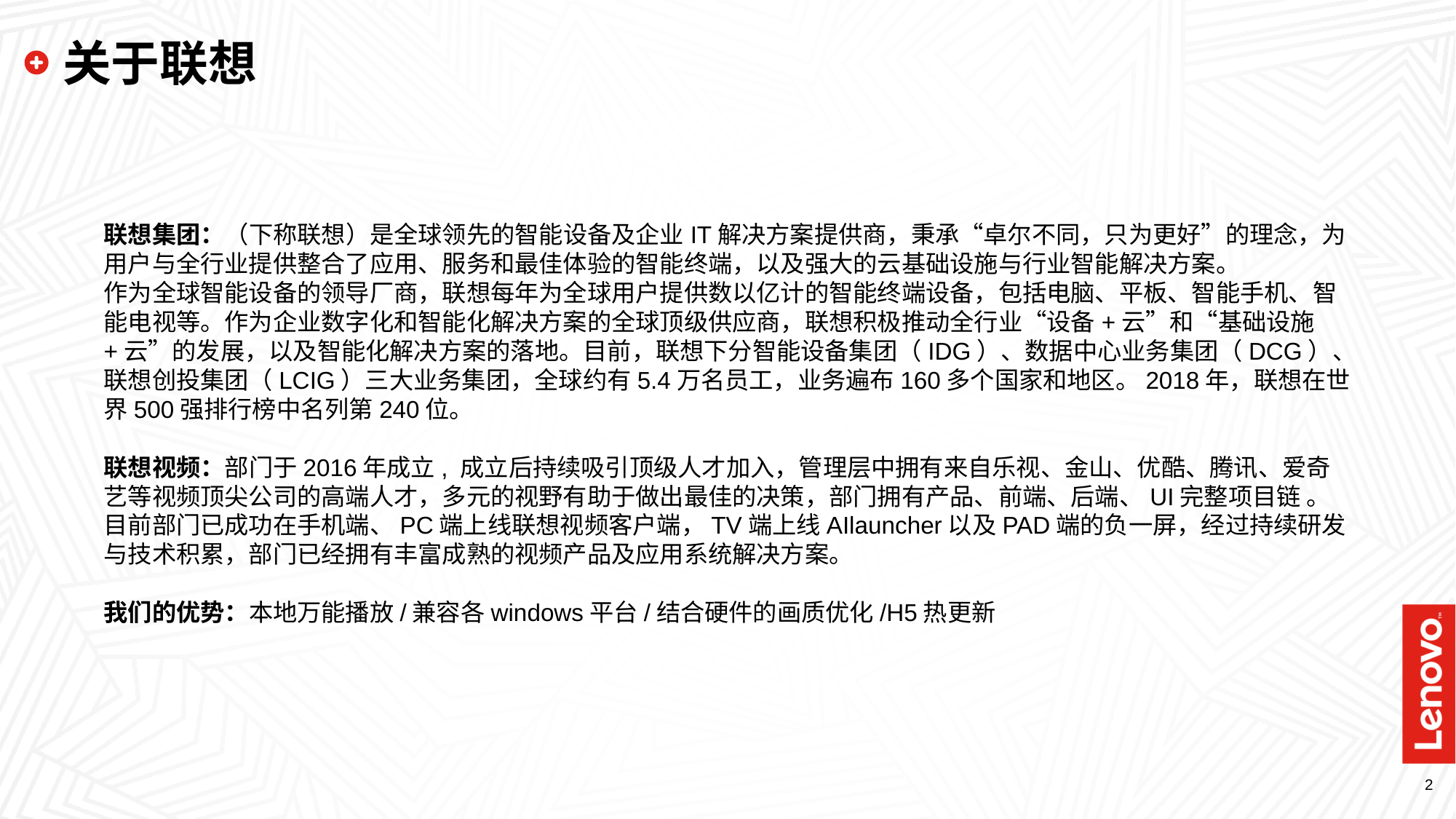

# 关于联想
联想集团：（下称联想）是全球领先的智能设备及企业IT解决方案提供商，秉承“卓尔不同，只为更好”的理念，为用户与全行业提供整合了应用、服务和最佳体验的智能终端，以及强大的云基础设施与行业智能解决方案。
作为全球智能设备的领导厂商，联想每年为全球用户提供数以亿计的智能终端设备，包括电脑、平板、智能手机、智能电视等。作为企业数字化和智能化解决方案的全球顶级供应商，联想积极推动全行业“设备+云”和“基础设施+云”的发展，以及智能化解决方案的落地。目前，联想下分智能设备集团（IDG）、数据中心业务集团（DCG）、联想创投集团（LCIG）三大业务集团，全球约有5.4万名员工，业务遍布160多个国家和地区。2018年，联想在世界500强排行榜中名列第240位。

联想视频：部门于2016年成立, 成立后持续吸引顶级人才加入，管理层中拥有来自乐视、金山、优酷、腾讯、爱奇艺等视频顶尖公司的高端人才，多元的视野有助于做出最佳的决策，部门拥有产品、前端、后端、UI完整项目链 。
目前部门已成功在手机端、PC端上线联想视频客户端，TV端上线AIlauncher以及PAD端的负一屏，经过持续研发与技术积累，部门已经拥有丰富成熟的视频产品及应用系统解决方案。

我们的优势：本地万能播放/兼容各windows平台/结合硬件的画质优化/H5热更新